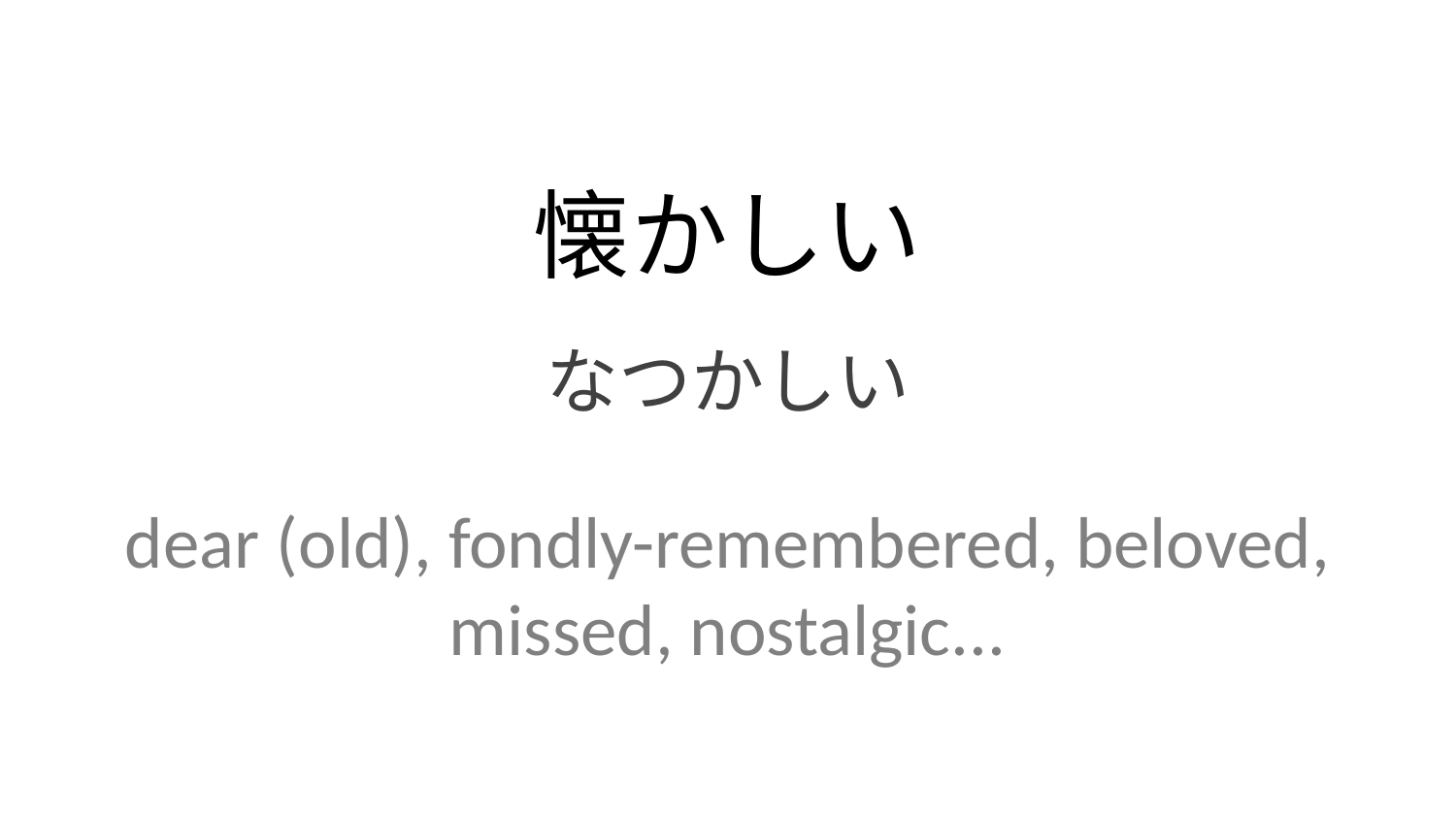

懐かしい

なつかしい
dear (old), fondly-remembered, beloved, missed, nostalgic...